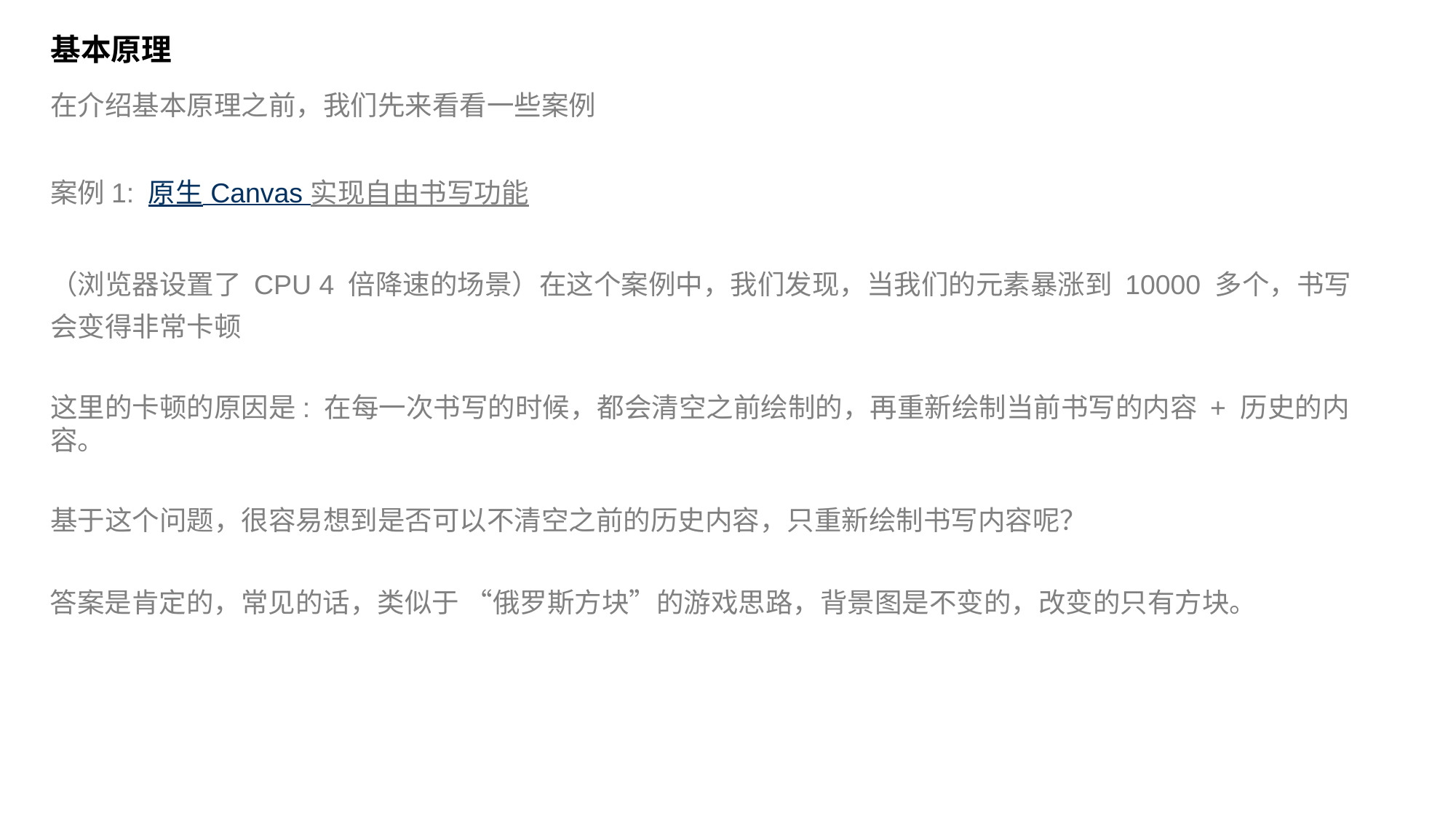

基本原理
在介绍基本原理之前，我们先来看看一些案例
案例1: 原生 Canvas 实现自由书写功能
（浏览器设置了 CPU 4 倍降速的场景）在这个案例中，我们发现，当我们的元素暴涨到 10000 多个，书写会变得非常卡顿

这里的卡顿的原因是: 在每一次书写的时候，都会清空之前绘制的，再重新绘制当前书写的内容 + 历史的内容。
基于这个问题，很容易想到是否可以不清空之前的历史内容，只重新绘制书写内容呢？
答案是肯定的，常见的话，类似于 “俄罗斯方块”的游戏思路，背景图是不变的，改变的只有方块。